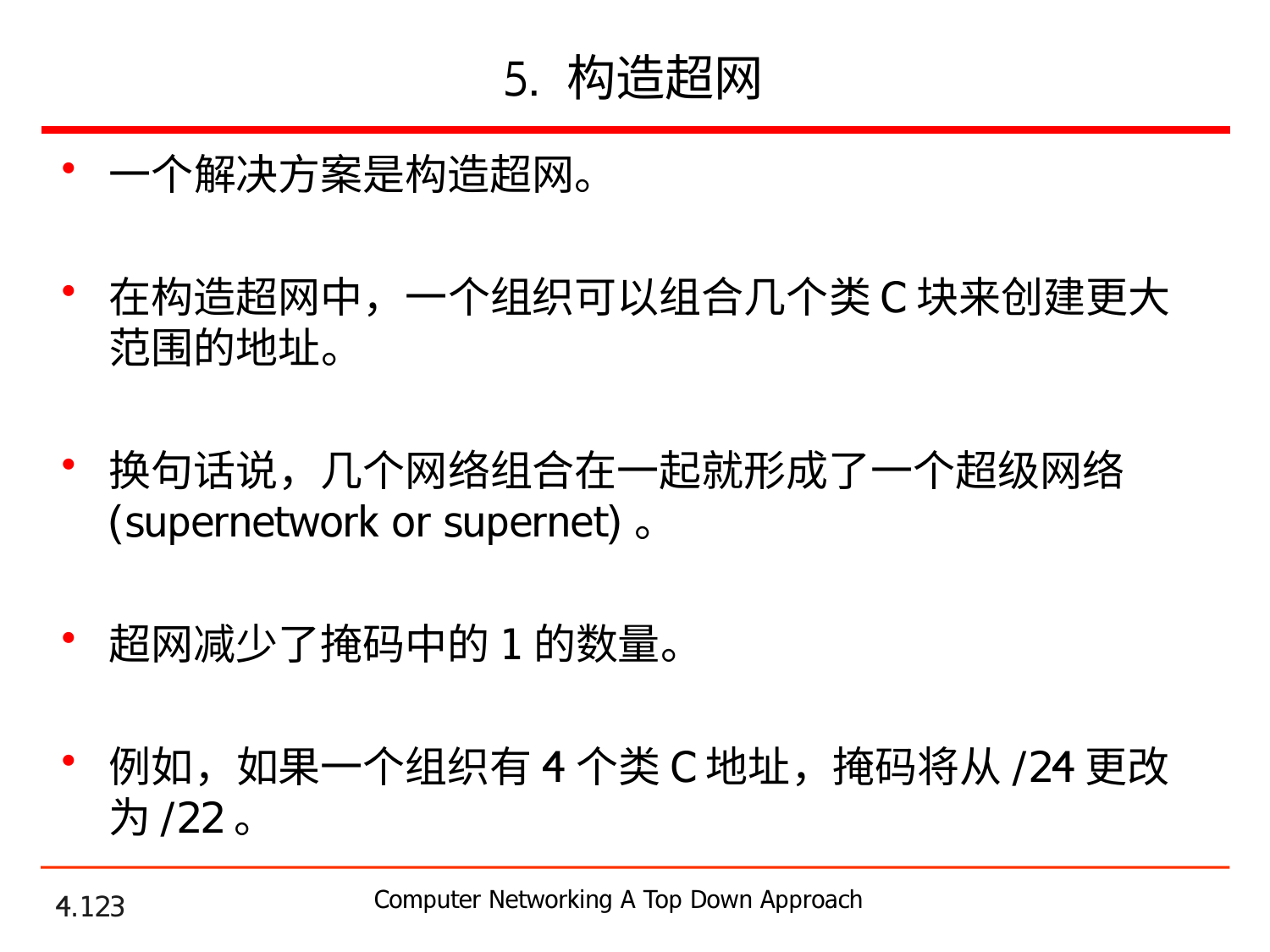

# 5. 构造超网
一个解决方案是构造超网。

在构造超网中，一个组织可以组合几个类C块来创建更大范围的地址。

换句话说，几个网络组合在一起就形成了一个超级网络(supernetwork or supernet)。

超网减少了掩码中的1的数量。

例如，如果一个组织有4个类C地址，掩码将从/24更改为/22。